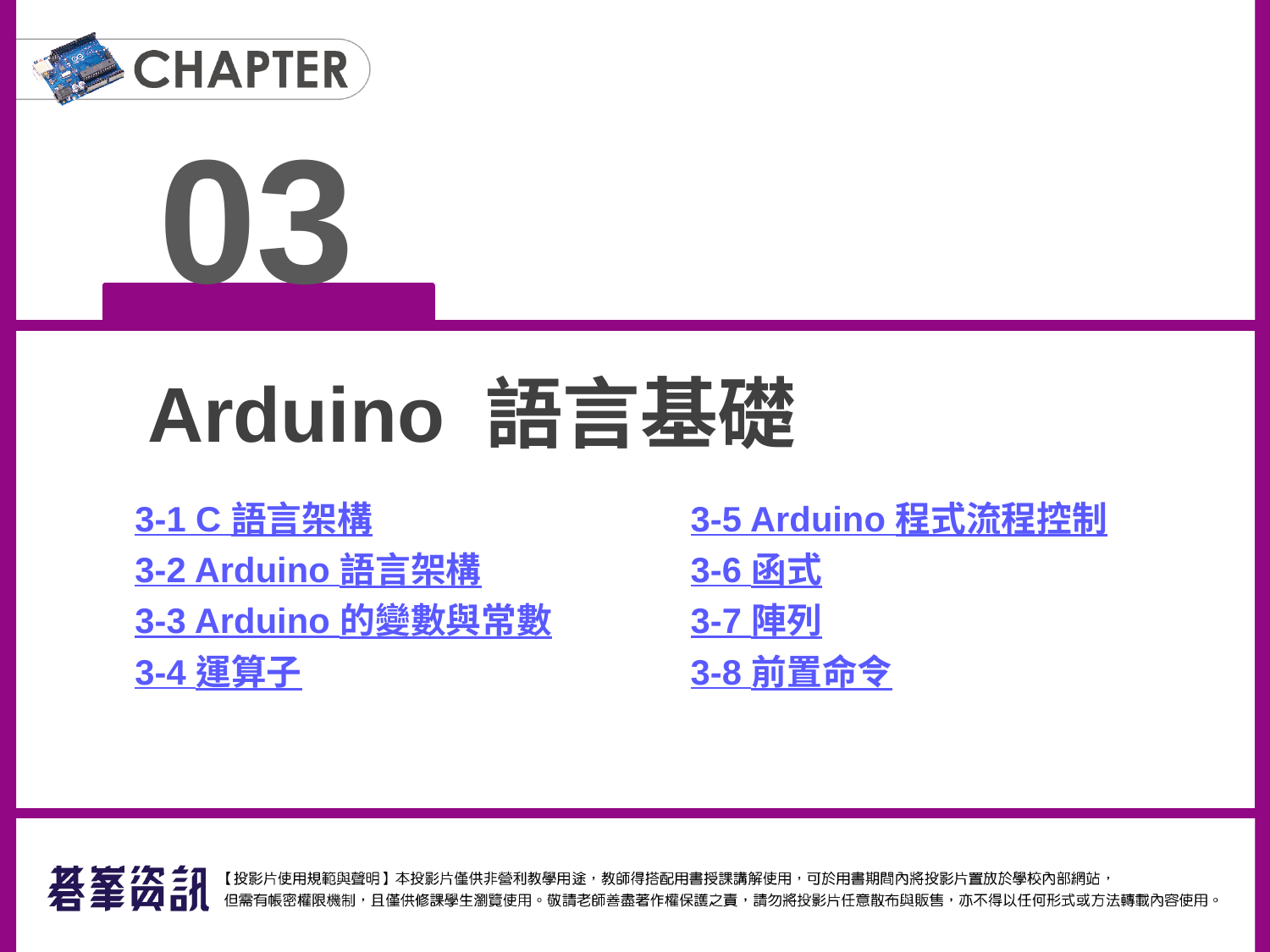

03
Arduino 語言基礎
3-1 C 語言架構
3-2 Arduino 語言架構
3-3 Arduino 的變數與常數
3-4 運算子
3-5 Arduino 程式流程控制
3-6 函式
3-7 陣列
3-8 前置命令